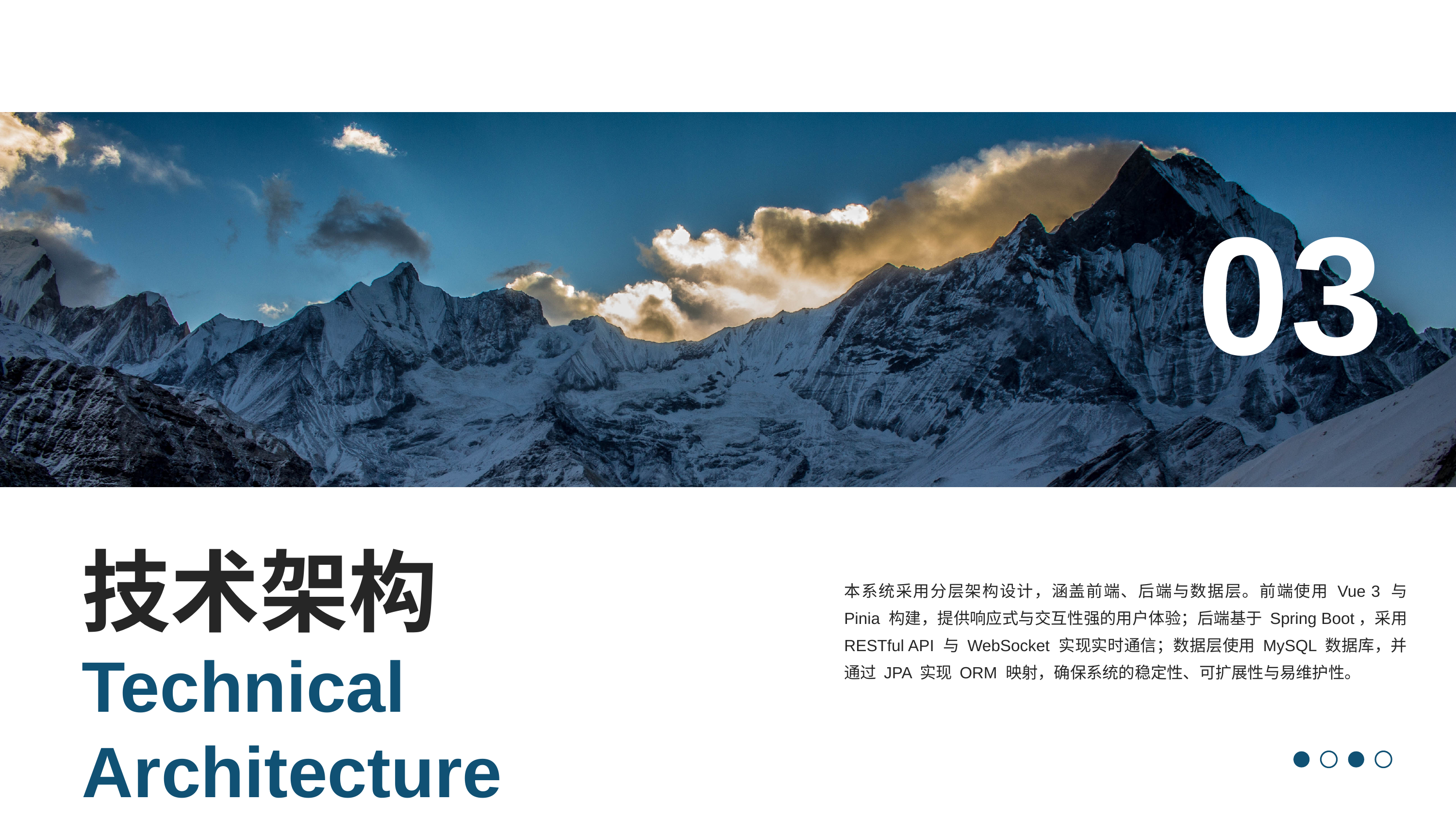

03
技术架构
本系统采用分层架构设计，涵盖前端、后端与数据层。前端使用 Vue 3 与 Pinia 构建，提供响应式与交互性强的用户体验；后端基于 Spring Boot，采用 RESTful API 与 WebSocket 实现实时通信；数据层使用 MySQL 数据库，并通过 JPA 实现 ORM 映射，确保系统的稳定性、可扩展性与易维护性。
Technical Architecture